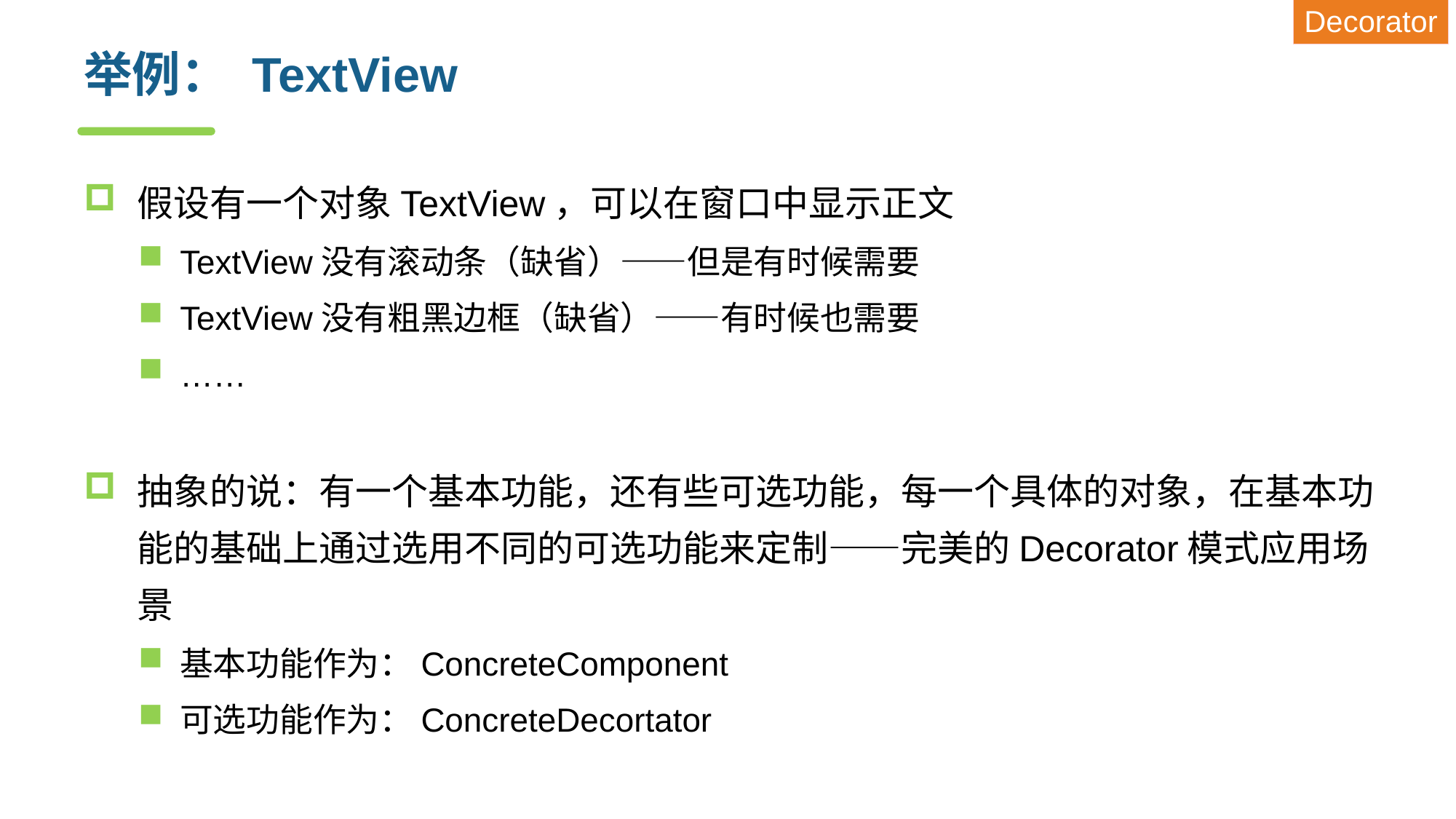

Decorator
# 举例： TextView
假设有一个对象TextView，可以在窗口中显示正文
TextView没有滚动条（缺省）——但是有时候需要
TextView没有粗黑边框（缺省）——有时候也需要
……

抽象的说：有一个基本功能，还有些可选功能，每一个具体的对象，在基本功能的基础上通过选用不同的可选功能来定制——完美的Decorator模式应用场景
基本功能作为：ConcreteComponent
可选功能作为：ConcreteDecortator

110